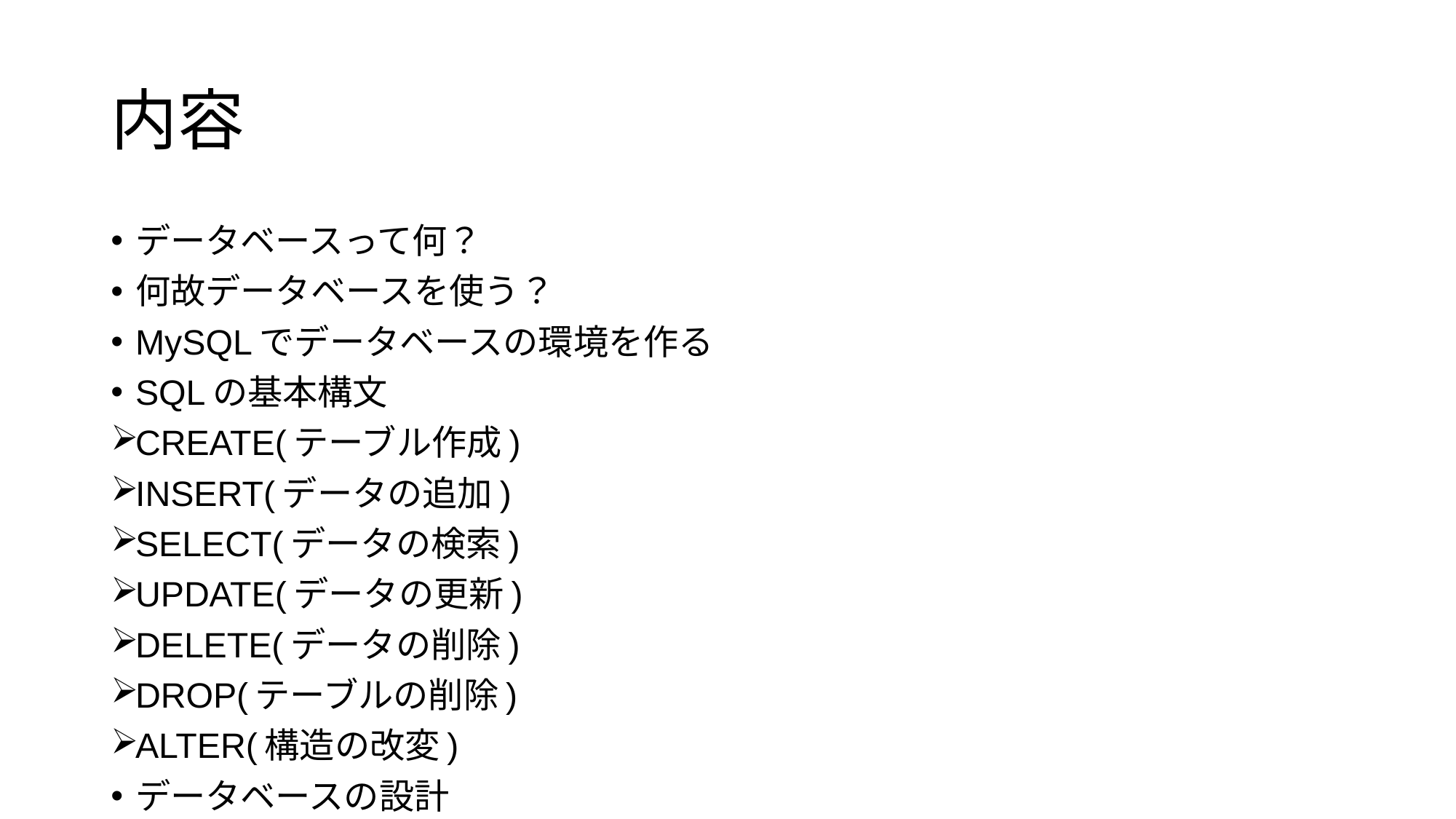

# 内容
データベースって何？
何故データベースを使う？
MySQLでデータベースの環境を作る
SQLの基本構文
CREATE(テーブル作成)
INSERT(データの追加)
SELECT(データの検索)
UPDATE(データの更新)
DELETE(データの削除)
DROP(テーブルの削除)
ALTER(構造の改変)
データベースの設計